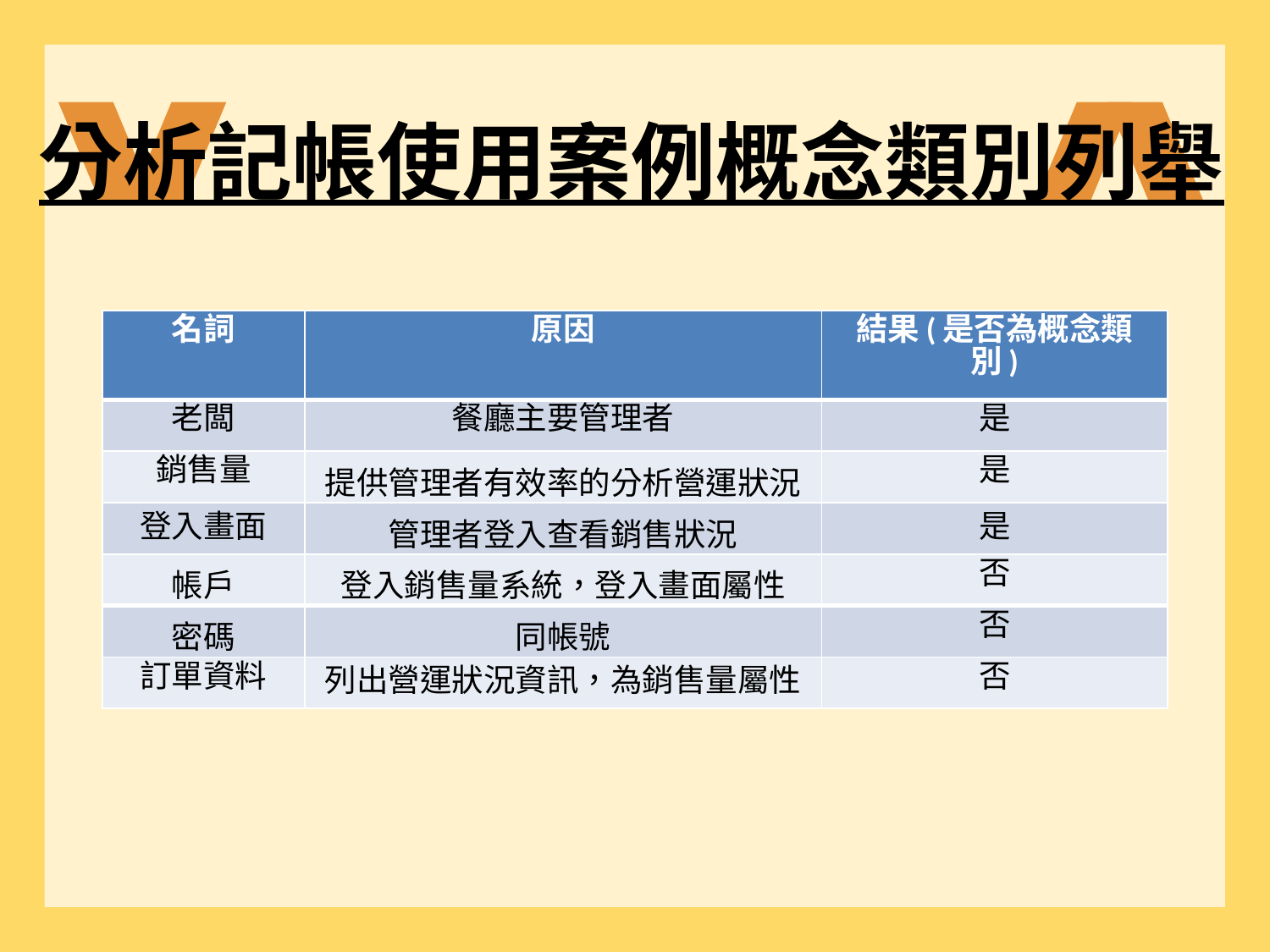

分析記帳使用案例概念類別列舉

| 名詞 | 原因 | 結果(是否為概念類別) |
| --- | --- | --- |
| 老闆 | 餐廳主要管理者 | 是 |
| 銷售量 | 提供管理者有效率的分析營運狀況 | 是 |
| 登入畫面 | 管理者登入查看銷售狀況 | 是 |
| 帳戶 | 登入銷售量系統，登入畫面屬性 | 否 |
| 密碼 | 同帳號 | 否 |
| 訂單資料 | 列出營運狀況資訊，為銷售量屬性 | 否 |